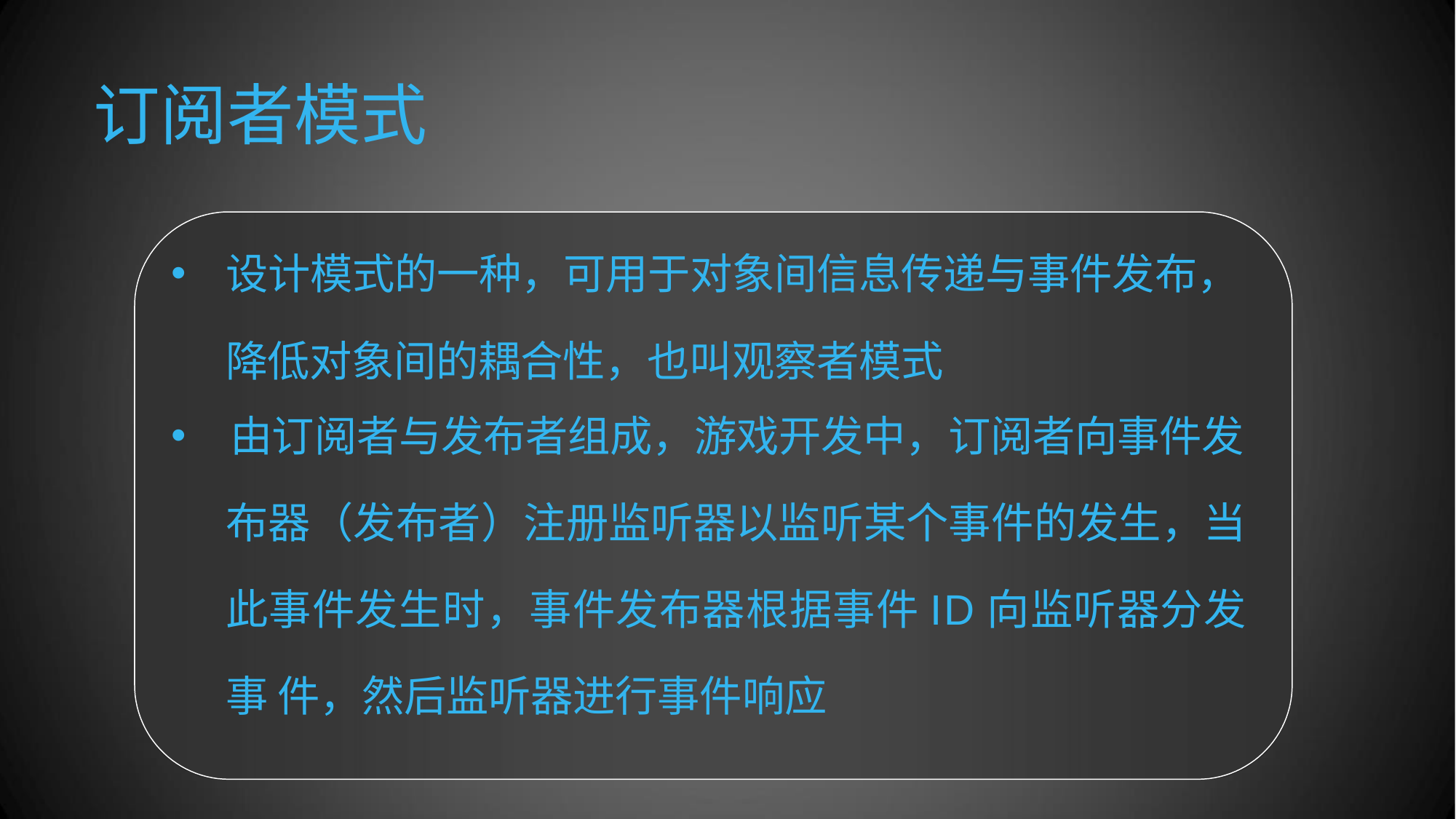

# 订阅者模式

设计模式的一种，可用于对象间信息传递与事件发布，
降低对象间的耦合性，也叫观察者模式
由订阅者与发布者组成，游戏开发中，订阅者向事件发
布器（发布者）注册监听器以监听某个事件的发生，当 此事件发生时，事件发布器根据事件ID向监听器分发事 件，然后监听器进行事件响应